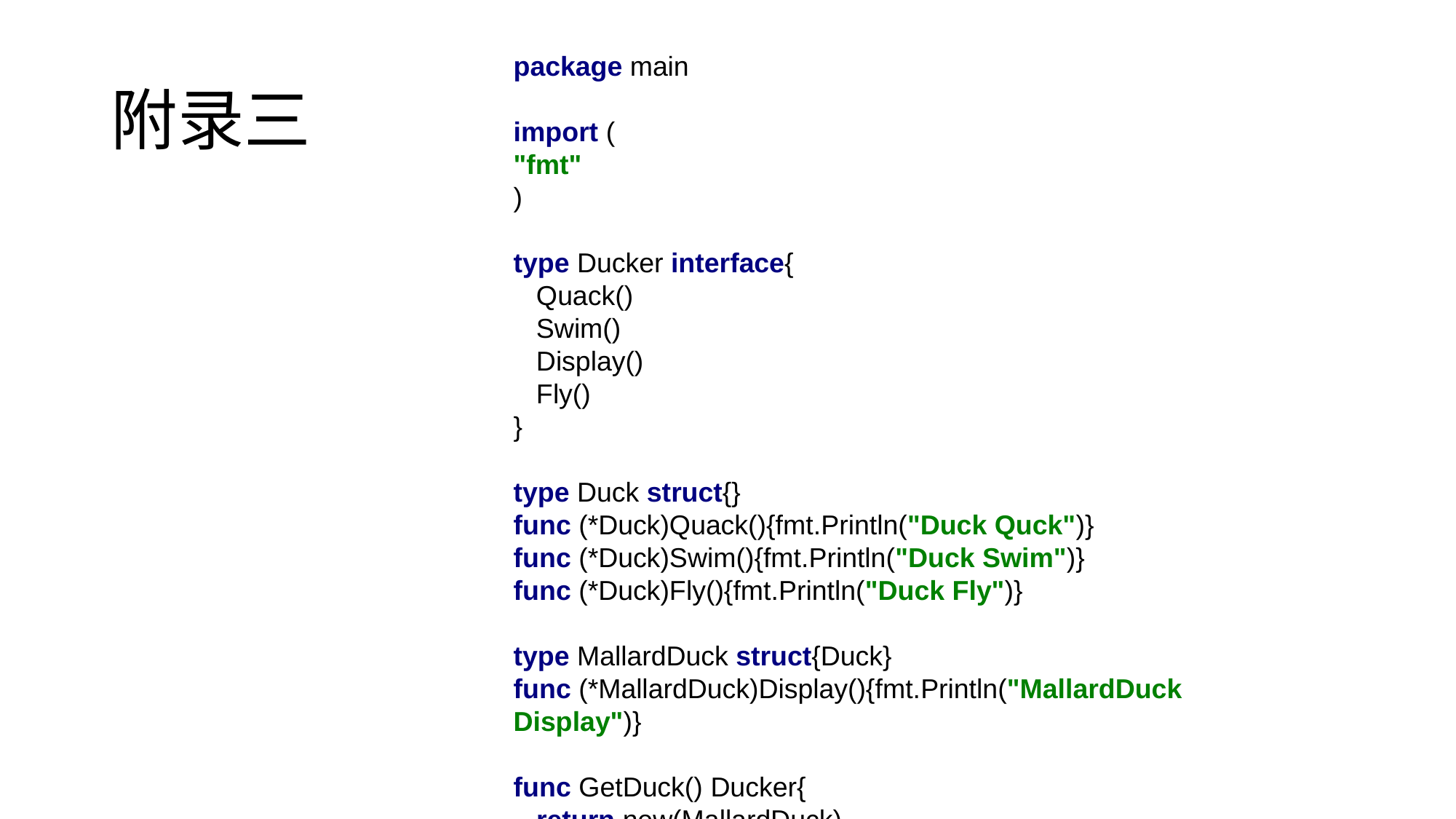

# 附录三
package main
import (
"fmt"
)
type Ducker interface{
   Quack()
   Swim()
   Display()
   Fly()
}
type Duck struct{}
func (*Duck)Quack(){fmt.Println("Duck Quck")}
func (*Duck)Swim(){fmt.Println("Duck Swim")}
func (*Duck)Fly(){fmt.Println("Duck Fly")}
type MallardDuck struct{Duck}
func (*MallardDuck)Display(){fmt.Println("MallardDuck Display")}
func GetDuck() Ducker{
   return new(MallardDuck)
}
func main()  {
   //针对接口
   var dc Ducker = new(MallardDuck)
   dc.Quack()
   var m Ducker = GetDuck()
   m.Display()
   //针对实现
   var r *MallardDuck = new(MallardDuck)
   r.Display()
}